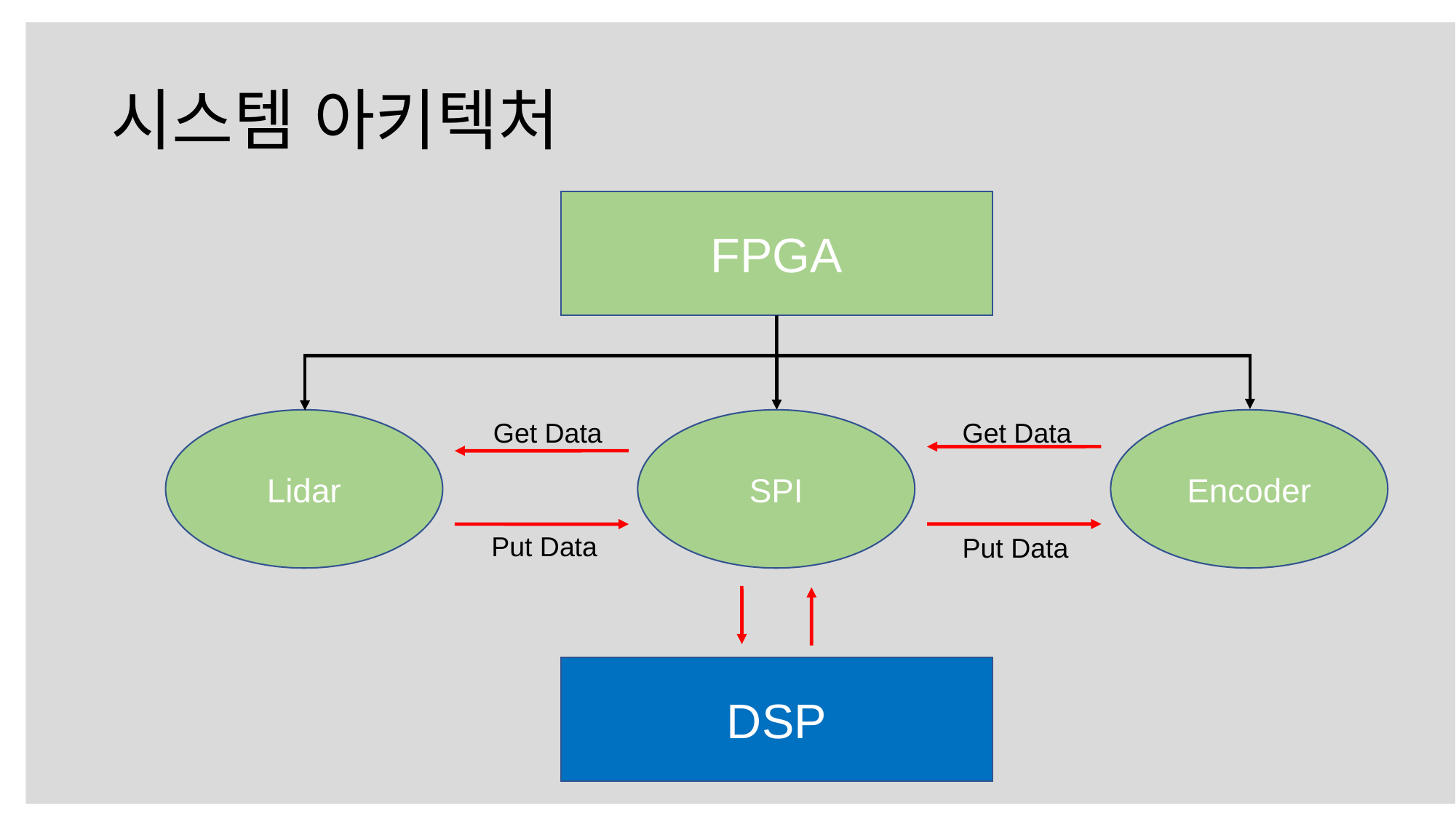

시스템 아키텍처
FPGA

Lidar
SPI
Encoder
Get Data
Get Data

Put Data

Put Data

DSP